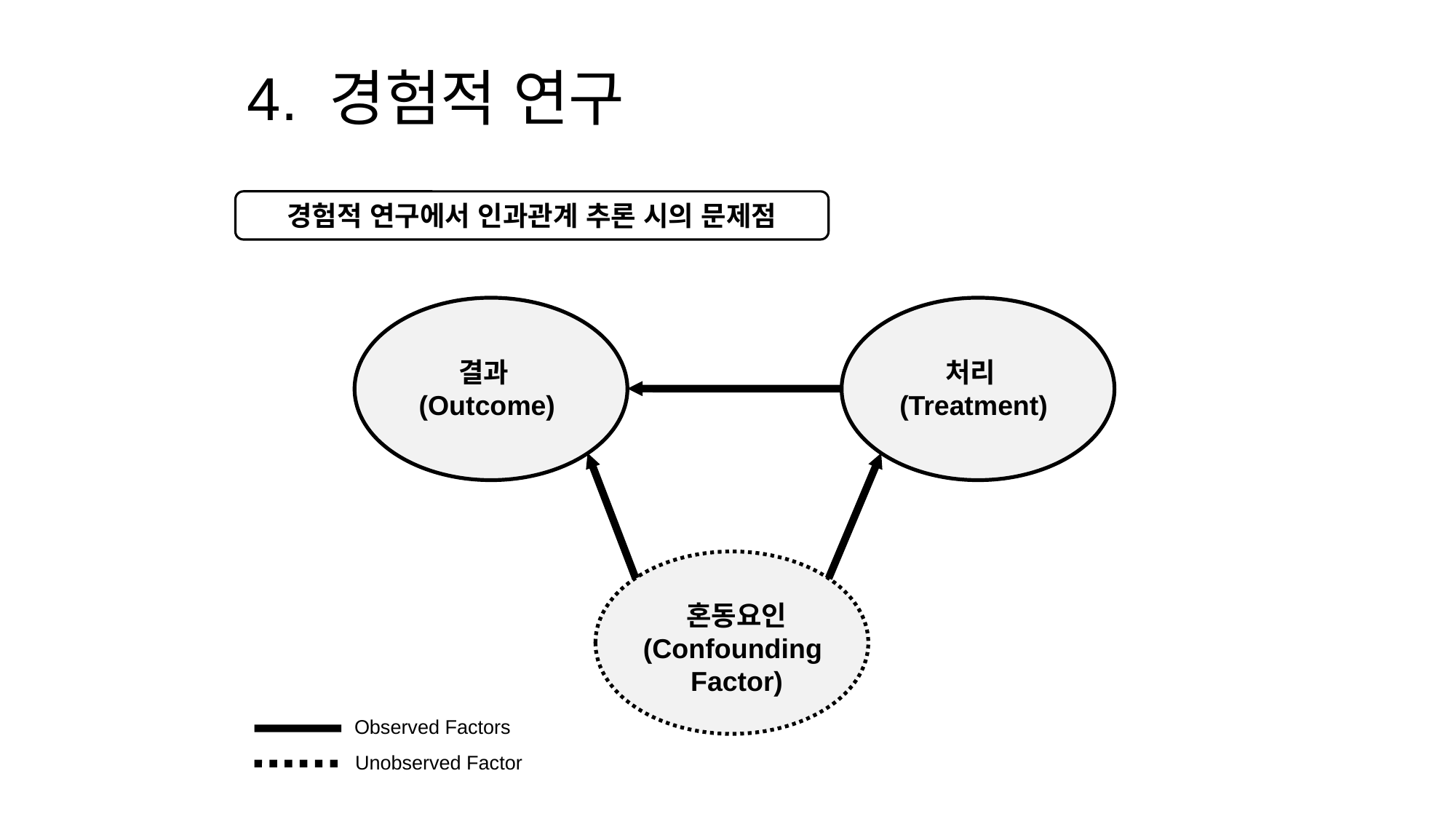

# 4. 경험적 연구
경험적 연구에서 인과관계 추론 시의 문제점

결과(Outcome)

처리(Treatment)

혼동요인
(Confounding
Factor)
Observed Factors

Unobserved Factor